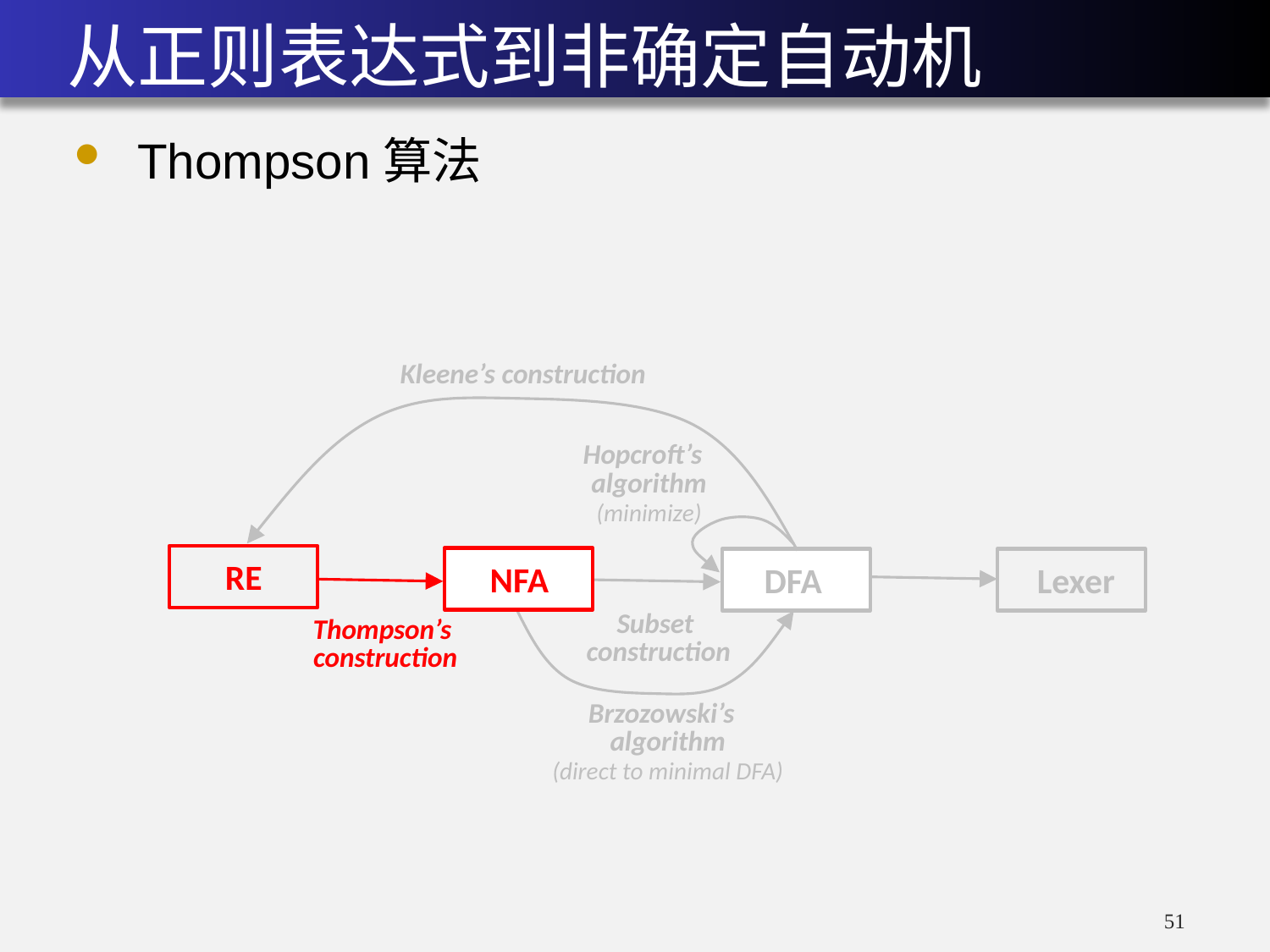

# 从正则表达式到非确定自动机
Thompson算法
Kleene’s construction

Hopcroft’s
algorithm
(minimize)

RE

NFA

DFA

Lexer
Subset
construction

Thompson’s
construction
Brzozowski’s
algorithm
(direct to minimal DFA)
51